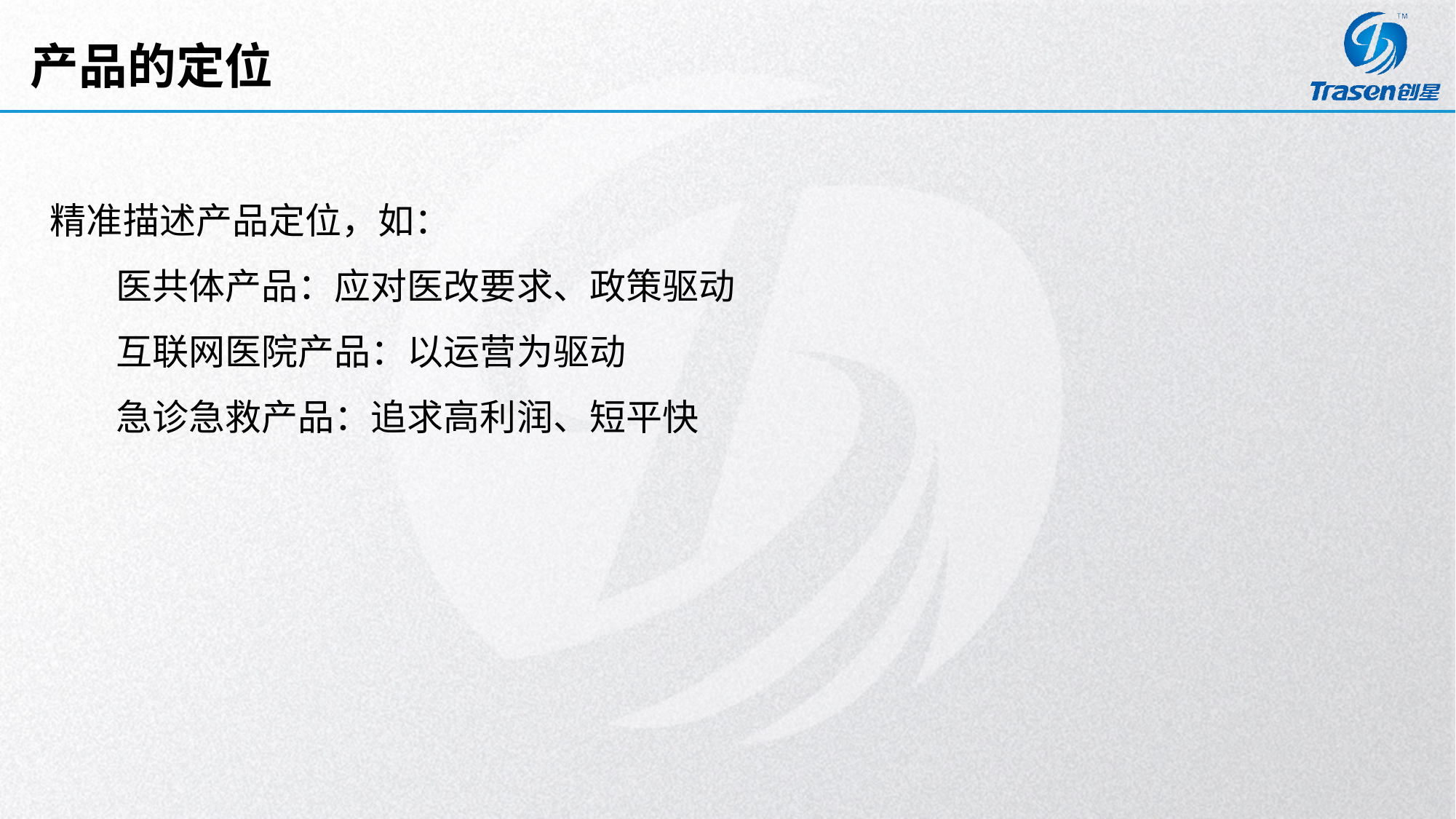

# 产品的定位
精准描述产品定位，如：
       医共体产品：应对医改要求、政策驱动
       互联网医院产品：以运营为驱动
       急诊急救产品：追求高利润、短平快